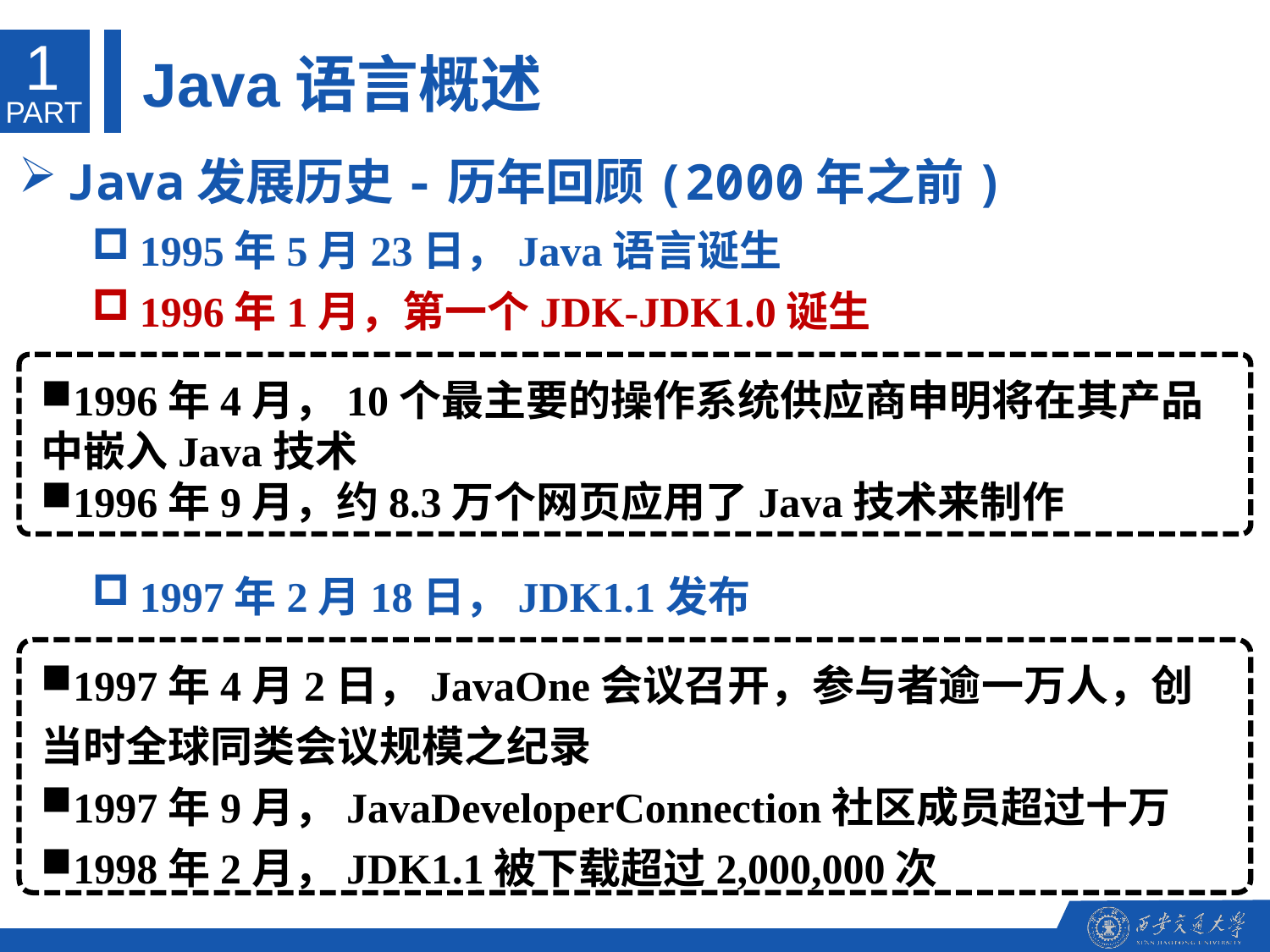

1
Java语言概述
PART
Java发展历史-历年回顾(2000年之前)
1995年5月23日，Java语言诞生
1996年1月，第一个JDK-JDK1.0诞生

1996年4月，10个最主要的操作系统供应商申明将在其产品中嵌入Java技术
1996年9月，约8.3万个网页应用了Java技术来制作
1997年2月18日，JDK1.1发布

1997年4月2日，JavaOne会议召开，参与者逾一万人，创当时全球同类会议规模之纪录
1997年9月，JavaDeveloperConnection社区成员超过十万
1998年2月，JDK1.1被下载超过2,000,000次